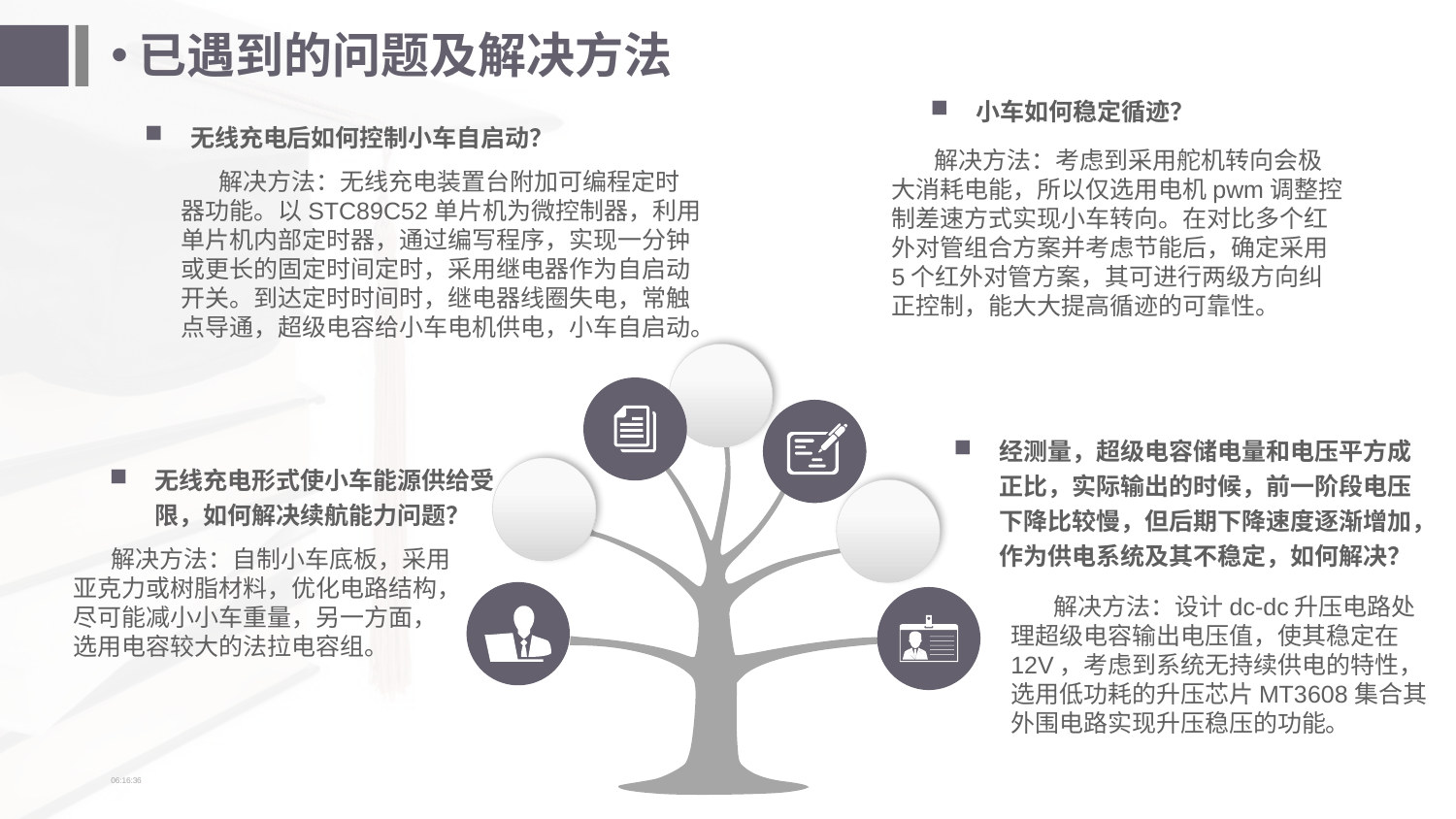

# 已遇到的问题及解决方法
小车如何稳定循迹？？
无线充电后如何控制小车自启动？
       解决方法：考虑到采用舵机转向会极大消耗电能，所以仅选用电机pwm调整控制差速方式实现小车转向。在对比多个红外对管组合方案并考虑节能后，确定采用5个红外对管方案，其可进行两级方向纠正控制，能大大提高循迹的可靠性。
      解决方法：无线充电装置台附加可编程定时器功能。以STC89C52单片机为微控制器，利用单片机内部定时器，通过编写程序，实现一分钟或更长的固定时间定时，采用继电器作为自启动开关。到达定时时间时，继电器线圈失电，常触点导通，超级电容给小车电机供电，小车自启动。

经测量，超级电容储电量和电压平方成正比，实际输出的时候，前一阶段电压下降比较慢，但后期下降速度逐渐增加，作为供电系统及其不稳定，如何解决？

无线充电形式使小车能源供给受限，如何解决续航能力问题？

      解决方法：自制小车底板，采用亚克力或树脂材料，优化电路结构，尽可能减小小车重量，另一方面，选用电容较大的法拉电容组。

       解决方法：设计dc-dc升压电路处理超级电容输出电压值，使其稳定在12V，考虑到系统无持续供电的特性，选用低功耗的升压芯片MT3608集合其外围电路实现升压稳压的功能。

06:16:36